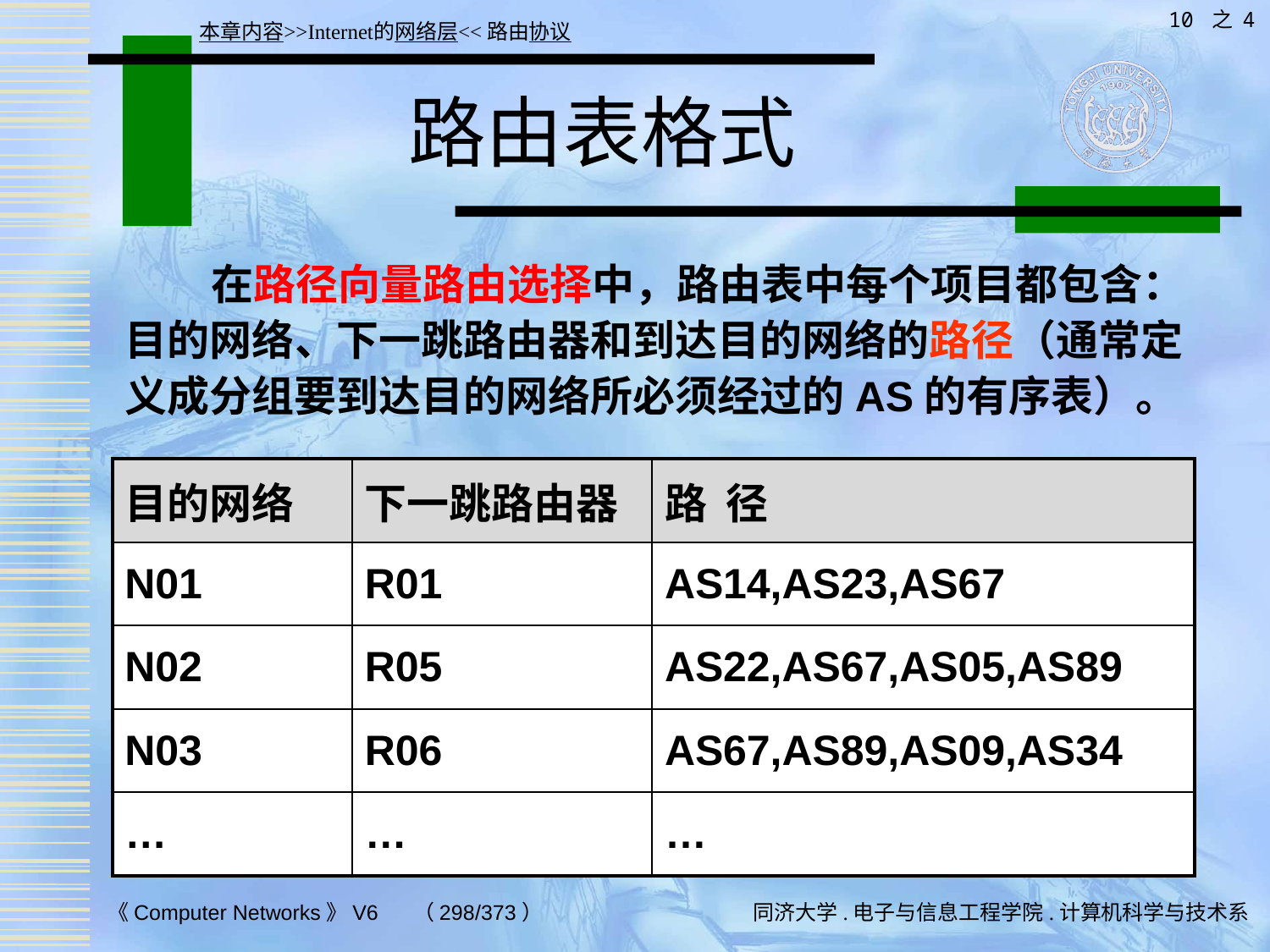

10 之 4
本章内容>>Internet的网络层<<路由协议
# 路由表格式
        在路径向量路由选择中，路由表中每个项目都包含：目的网络、下一跳路由器和到达目的网络的路径（通常定义成分组要到达目的网络所必须经过的AS的有序表）。
| 目的网络 | 下一跳路由器 | 路 径 |
| --- | --- | --- |
| N01 | R01 | AS14,AS23,AS67 |
| N02 | R05 | AS22,AS67,AS05,AS89 |
| N03 | R06 | AS67,AS89,AS09,AS34 |
| … | … | … |